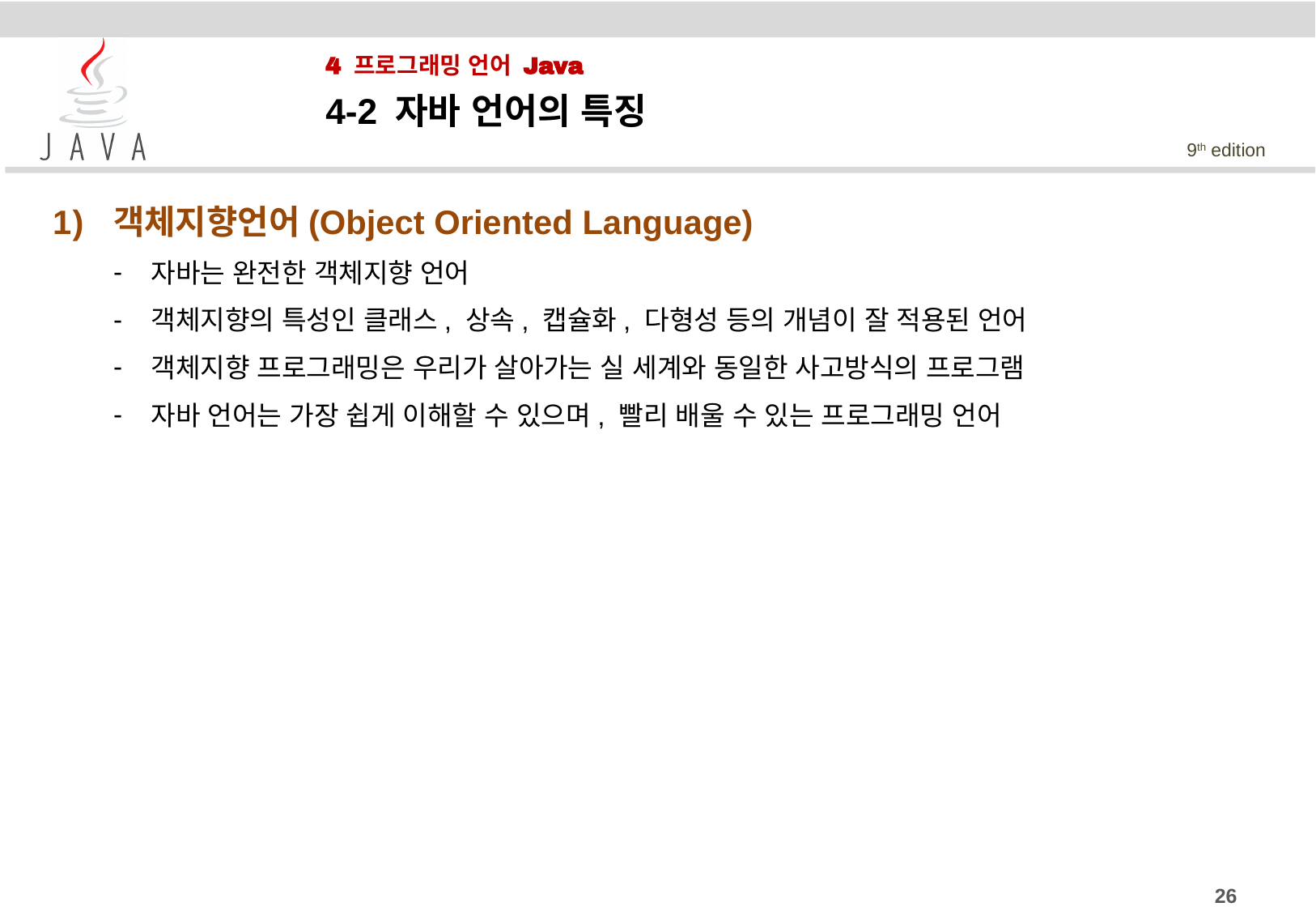

# 4 프로그래밍 언어 Java
4-2 자바 언어의 특징
객체지향언어(Object Oriented Language)
자바는 완전한 객체지향 언어
객체지향의 특성인 클래스, 상속, 캡슐화, 다형성 등의 개념이 잘 적용된 언어
객체지향 프로그래밍은 우리가 살아가는 실 세계와 동일한 사고방식의 프로그램
자바 언어는 가장 쉽게 이해할 수 있으며, 빨리 배울 수 있는 프로그래밍 언어
26